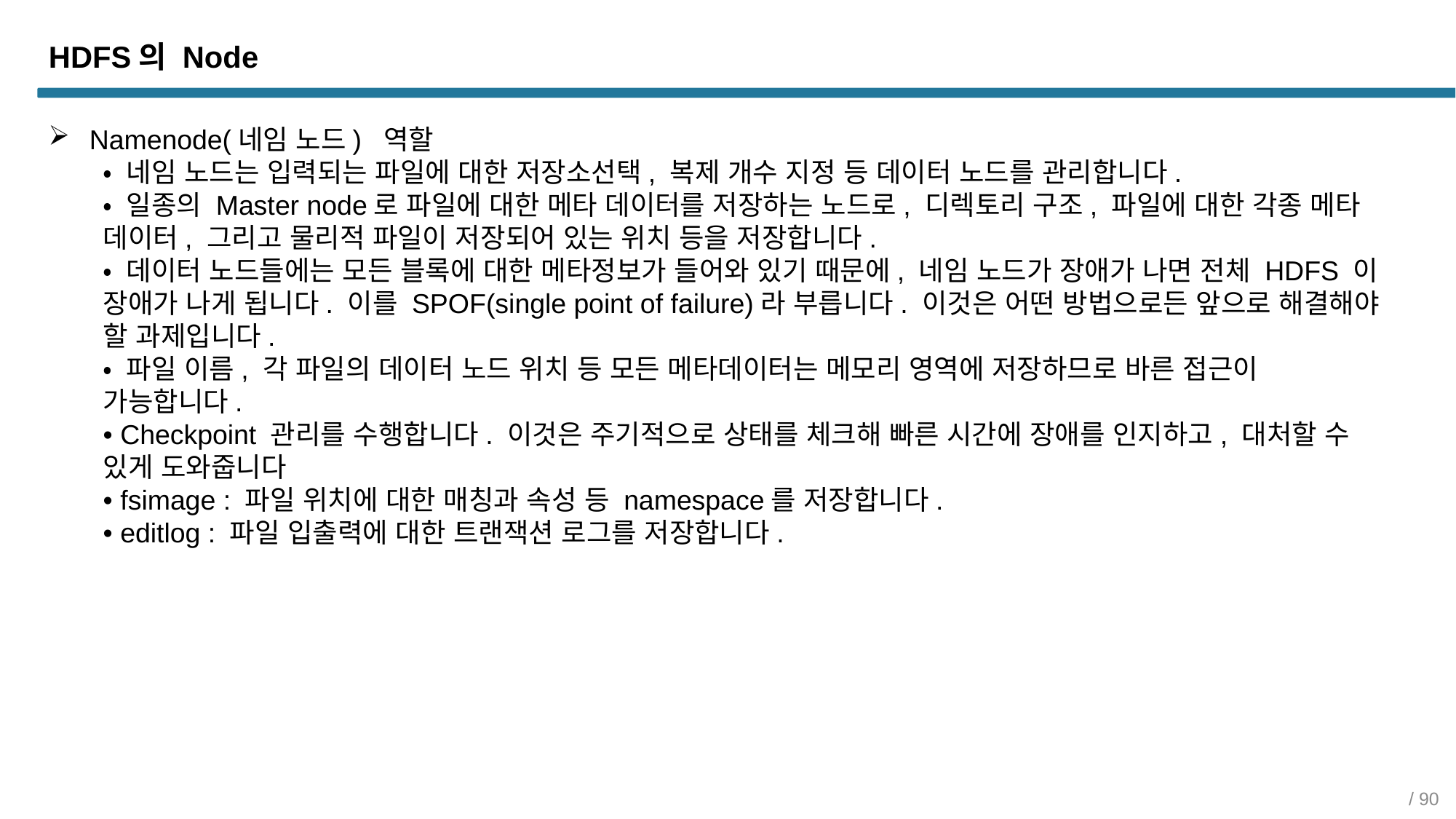

HDFS의 Node
Namenode(네임 노드)  역할
• 네임 노드는 입력되는 파일에 대한 저장소선택, 복제 개수 지정 등 데이터 노드를 관리합니다.
• 일종의 Master node로 파일에 대한 메타 데이터를 저장하는 노드로, 디렉토리 구조, 파일에 대한 각종 메타 데이터, 그리고 물리적 파일이 저장되어 있는 위치 등을 저장합니다.
• 데이터 노드들에는 모든 블록에 대한 메타정보가 들어와 있기 때문에, 네임 노드가 장애가 나면 전체 HDFS 이 장애가 나게 됩니다. 이를 SPOF(single point of failure)라 부릅니다. 이것은 어떤 방법으로든 앞으로 해결해야 할 과제입니다.
• 파일 이름, 각 파일의 데이터 노드 위치 등 모든 메타데이터는 메모리 영역에 저장하므로 바른 접근이 가능합니다.
• Checkpoint 관리를 수행합니다. 이것은 주기적으로 상태를 체크해 빠른 시간에 장애를 인지하고, 대처할 수 있게 도와줍니다
• fsimage : 파일 위치에 대한 매칭과 속성 등 namespace를 저장합니다.
• editlog : 파일 입출력에 대한 트랜잭션 로그를 저장합니다.
/ 90